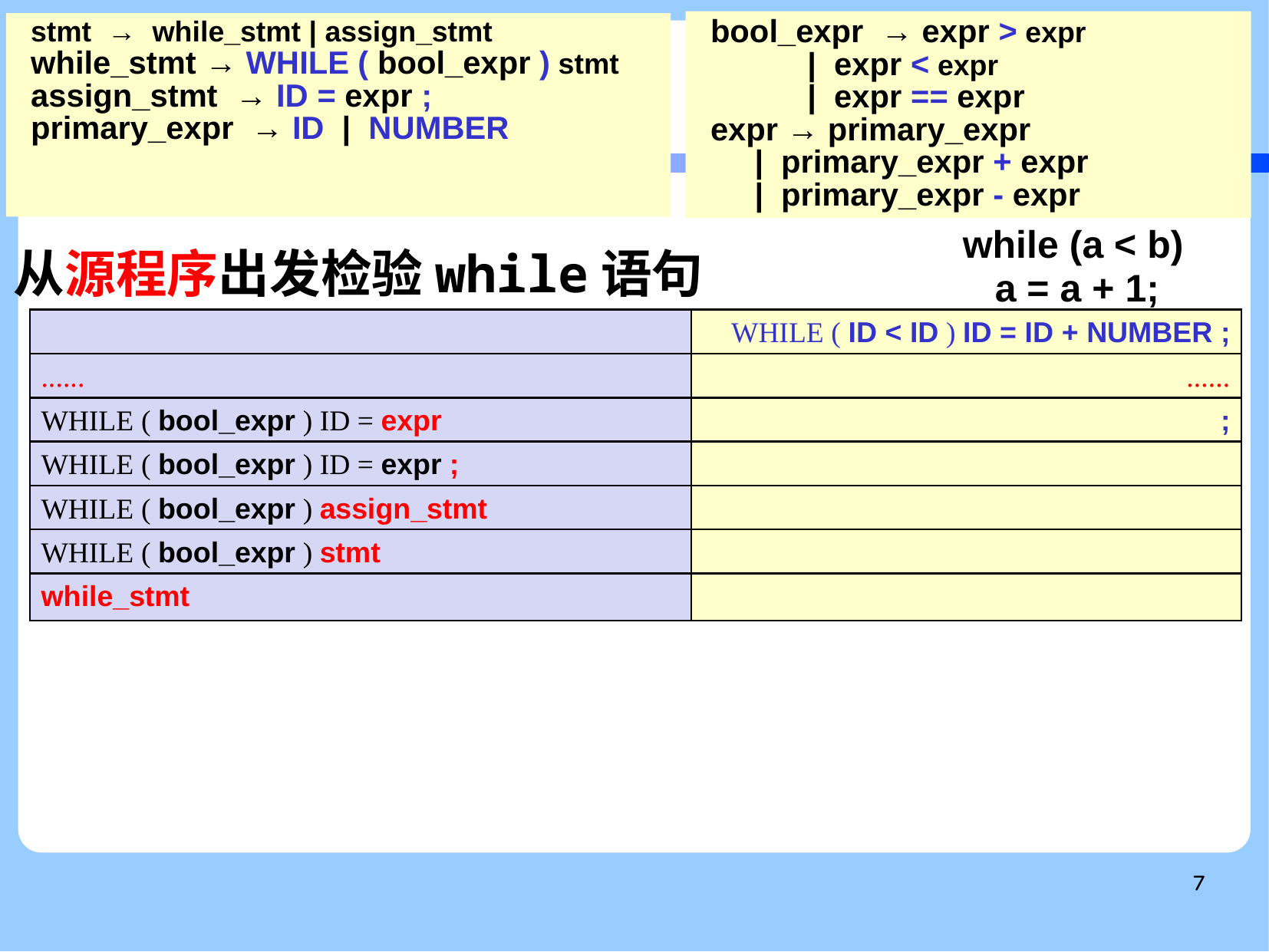

bool_expr  → expr > expr
           |  expr < expr
           |  expr == expr
expr → primary_expr
     |  primary_expr + expr
     |  primary_expr - expr
stmt  →  while_stmt | assign_stmt
while_stmt → WHILE ( bool_expr ) stmt
assign_stmt  → ID = expr ;
primary_expr  → ID  |  NUMBER

语法分析
while (a < b)
   a = a + 1;

从源程序出发检验while语句

WHILE ( ID < ID ) ID = ID + NUMBER ;
......
......
WHILE ( bool_expr ) ID = expr
;
WHILE ( bool_expr ) ID = expr ;

WHILE ( bool_expr ) assign_stmt

WHILE ( bool_expr ) stmt

while_stmt

7